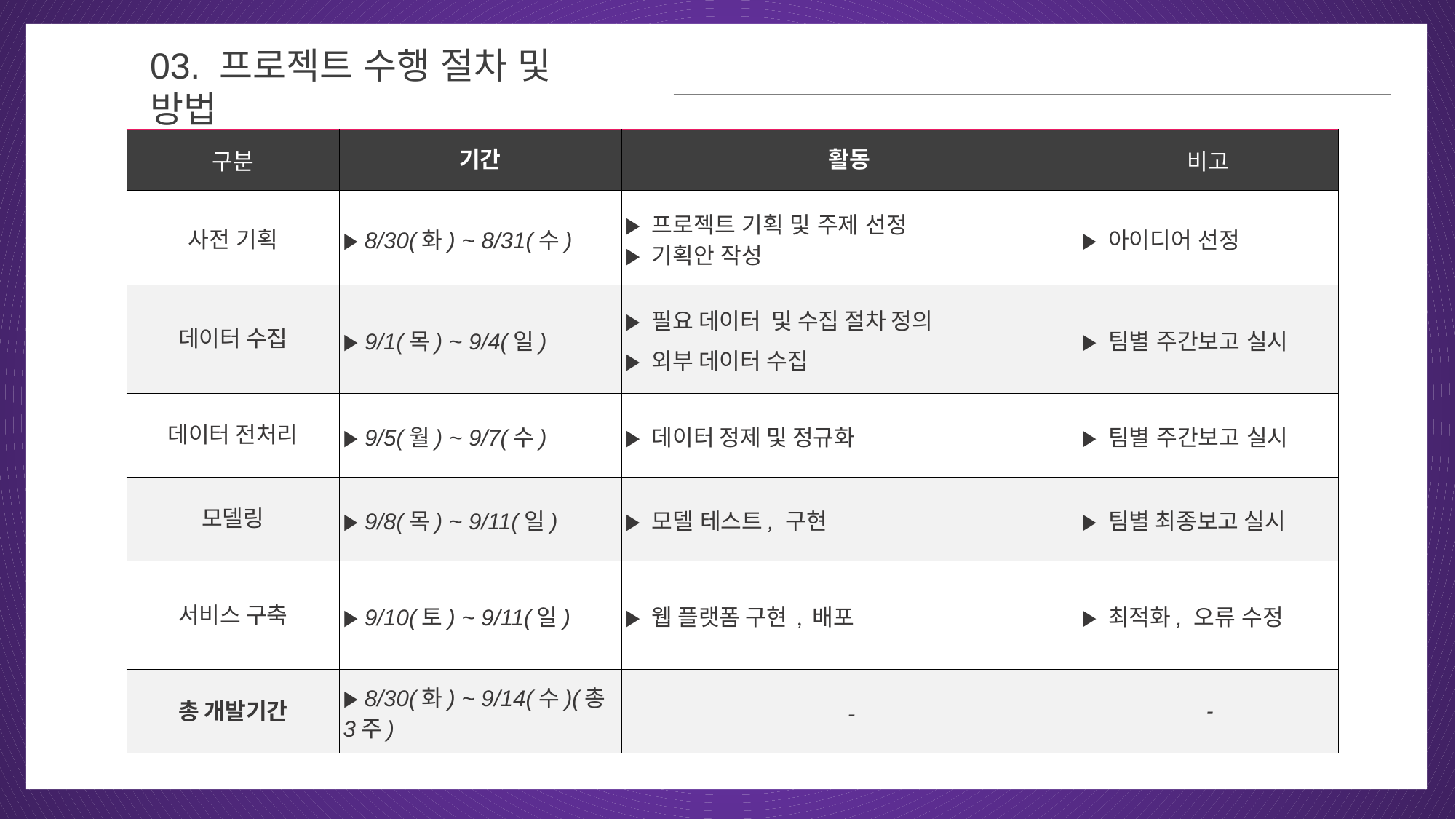

03

03. 프로젝트 수행 절차 및 방법
| 구분 | 기간 | 활동 | 비고 |
| --- | --- | --- | --- |
| 사전 기획 | ▶ 8/30(화) ~ 8/31(수) | ▶ 프로젝트 기획 및 주제 선정 ▶ 기획안 작성 | ▶ 아이디어 선정 |
| 데이터 수집 | ▶ 9/1(목) ~ 9/4(일) | ▶ 필요 데이터 및 수집 절차 정의 ▶ 외부 데이터 수집 | ▶ 팀별 주간보고 실시 |
| 데이터 전처리 | ▶ 9/5(월) ~ 9/7(수) | ▶ 데이터 정제 및 정규화 | ▶ 팀별 주간보고 실시 |
| 모델링 | ▶ 9/8(목) ~ 9/11(일) | ▶ 모델 테스트, 구현 | ▶ 팀별 최종보고 실시 |
| 서비스 구축 | ▶ 9/10(토) ~ 9/11(일) | ▶ 웹 플랫폼 구현 , 배포 | ▶ 최적화, 오류 수정 |
| 총 개발기간 | ▶ 8/30(화) ~ 9/14(수)(총 3주) | - | - |